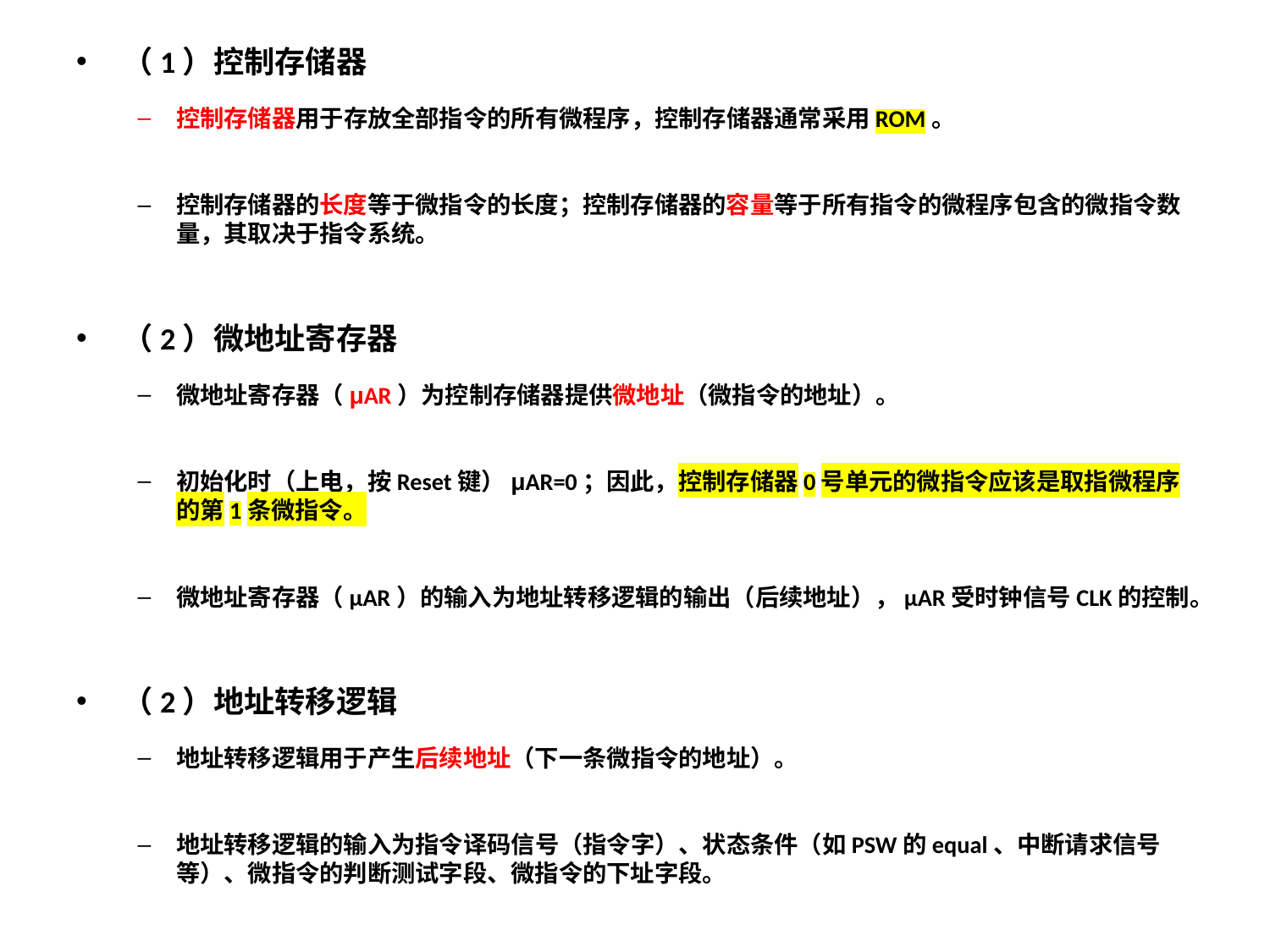

（1）控制存储器

控制存储器用于存放全部指令的所有微程序，控制存储器通常采用ROM。

控制存储器的长度等于微指令的长度；控制存储器的容量等于所有指令的微程序包含的微指令数量，其取决于指令系统。

（2）微地址寄存器

微地址寄存器（μAR）为控制存储器提供微地址（微指令的地址）。

初始化时（上电，按Reset键）μAR=0；因此，控制存储器0号单元的微指令应该是取指微程序的第1条微指令。

微地址寄存器（μAR）的输入为地址转移逻辑的输出（后续地址），μAR受时钟信号CLK的控制。

（2）地址转移逻辑

地址转移逻辑用于产生后续地址（下一条微指令的地址）。

地址转移逻辑的输入为指令译码信号（指令字）、状态条件（如PSW的equal、中断请求信号等）、微指令的判断测试字段、微指令的下址字段。